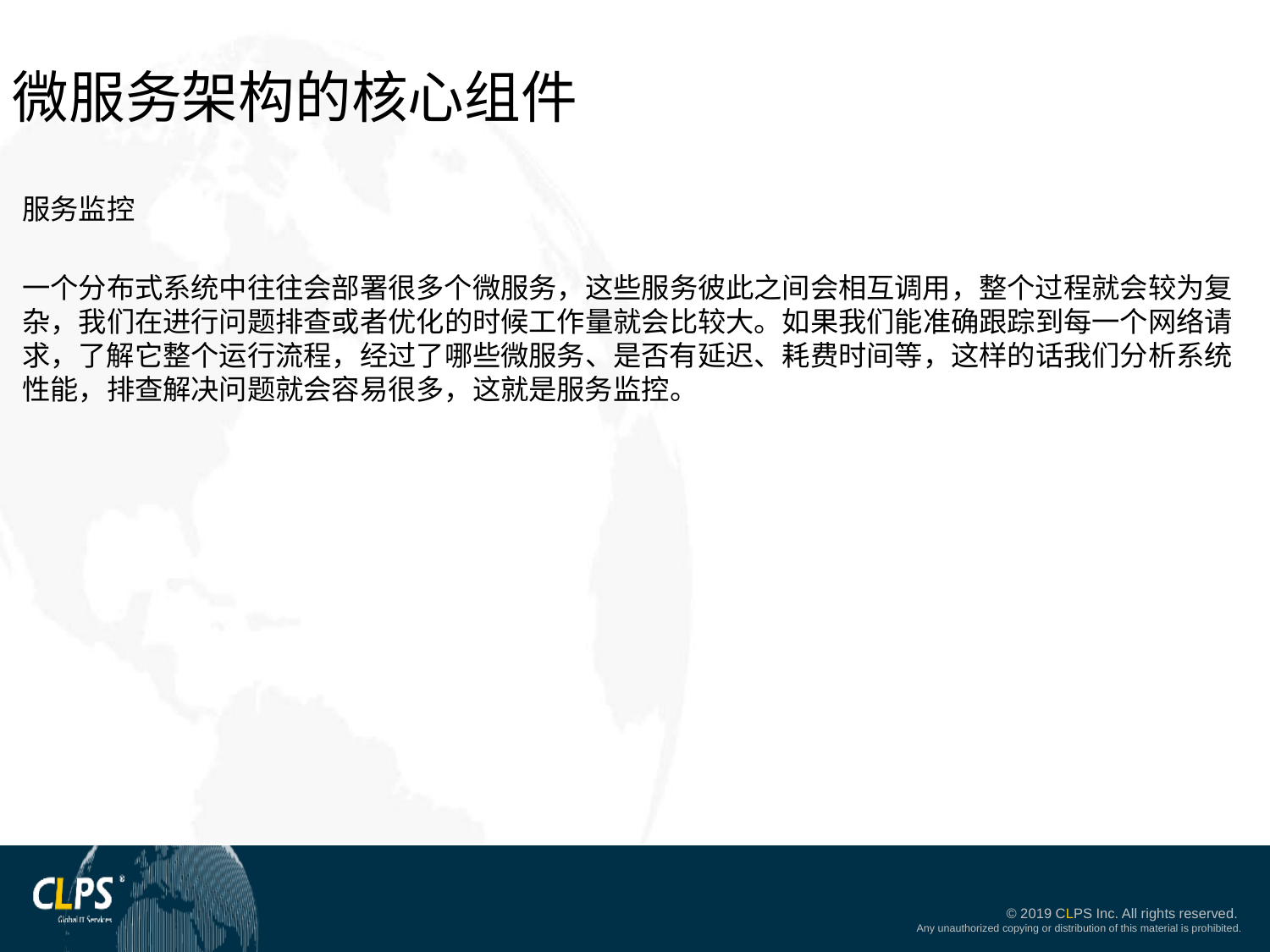

微服务架构的核心组件

服务监控

一个分布式系统中往往会部署很多个微服务，这些服务彼此之间会相互调用，整个过程就会较为复杂，我们在进行问题排查或者优化的时候工作量就会比较大。如果我们能准确跟踪到每一个网络请求，了解它整个运行流程，经过了哪些微服务、是否有延迟、耗费时间等，这样的话我们分析系统性能，排查解决问题就会容易很多，这就是服务监控。
16